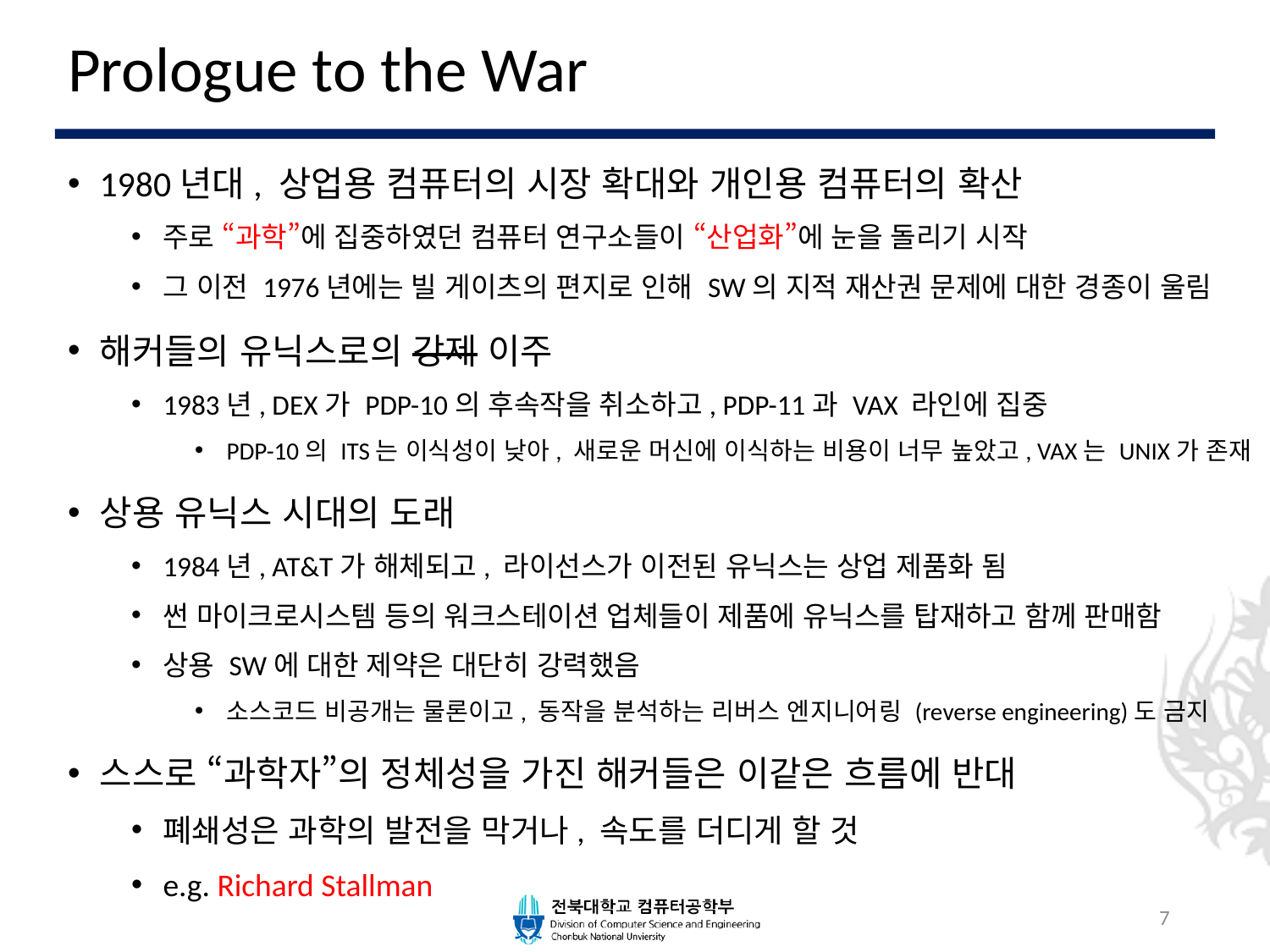

# Prologue to the War
1980년대, 상업용 컴퓨터의 시장 확대와 개인용 컴퓨터의 확산
주로 “과학”에 집중하였던 컴퓨터 연구소들이 “산업화”에 눈을 돌리기 시작
그 이전 1976년에는 빌 게이츠의 편지로 인해 SW의 지적 재산권 문제에 대한 경종이 울림
해커들의 유닉스로의 강제 이주
1983년, DEX가 PDP-10의 후속작을 취소하고, PDP-11과 VAX 라인에 집중
PDP-10의 ITS는 이식성이 낮아, 새로운 머신에 이식하는 비용이 너무 높았고, VAX는 UNIX가 존재
상용 유닉스 시대의 도래
1984년, AT&T가 해체되고, 라이선스가 이전된 유닉스는 상업 제품화 됨
썬 마이크로시스템 등의 워크스테이션 업체들이 제품에 유닉스를 탑재하고 함께 판매함
상용 SW에 대한 제약은 대단히 강력했음
소스코드 비공개는 물론이고, 동작을 분석하는 리버스 엔지니어링 (reverse engineering)도 금지
스스로 “과학자”의 정체성을 가진 해커들은 이같은 흐름에 반대
폐쇄성은 과학의 발전을 막거나, 속도를 더디게 할 것
e.g. Richard Stallman

7